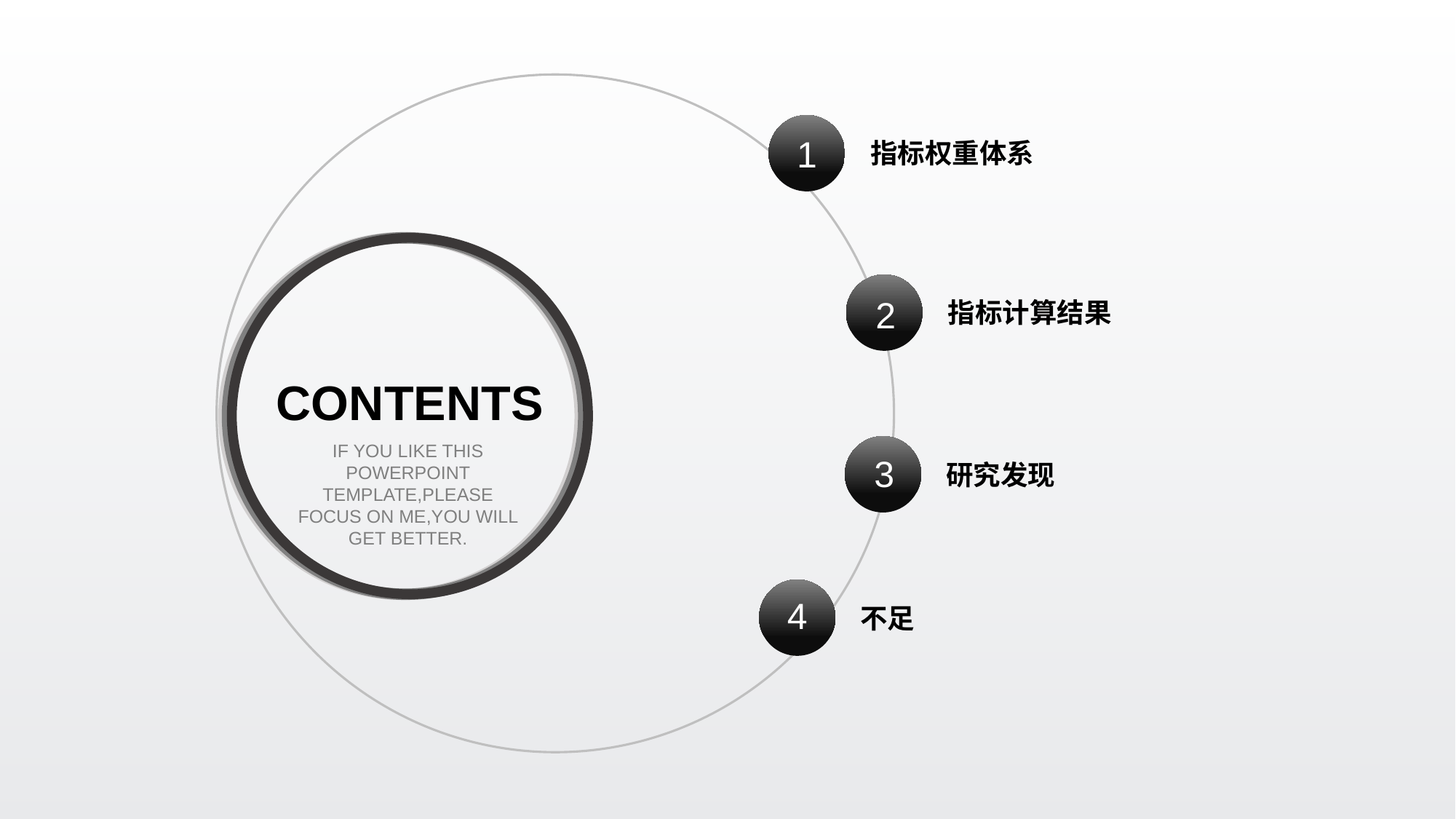

1
指标权重体系

2
指标计算结果
CONTENTS
IF YOU LIKE THIS POWERPOINT TEMPLATE,PLEASE FOCUS ON ME,YOU WILL GET BETTER.

3
研究发现

4
不足